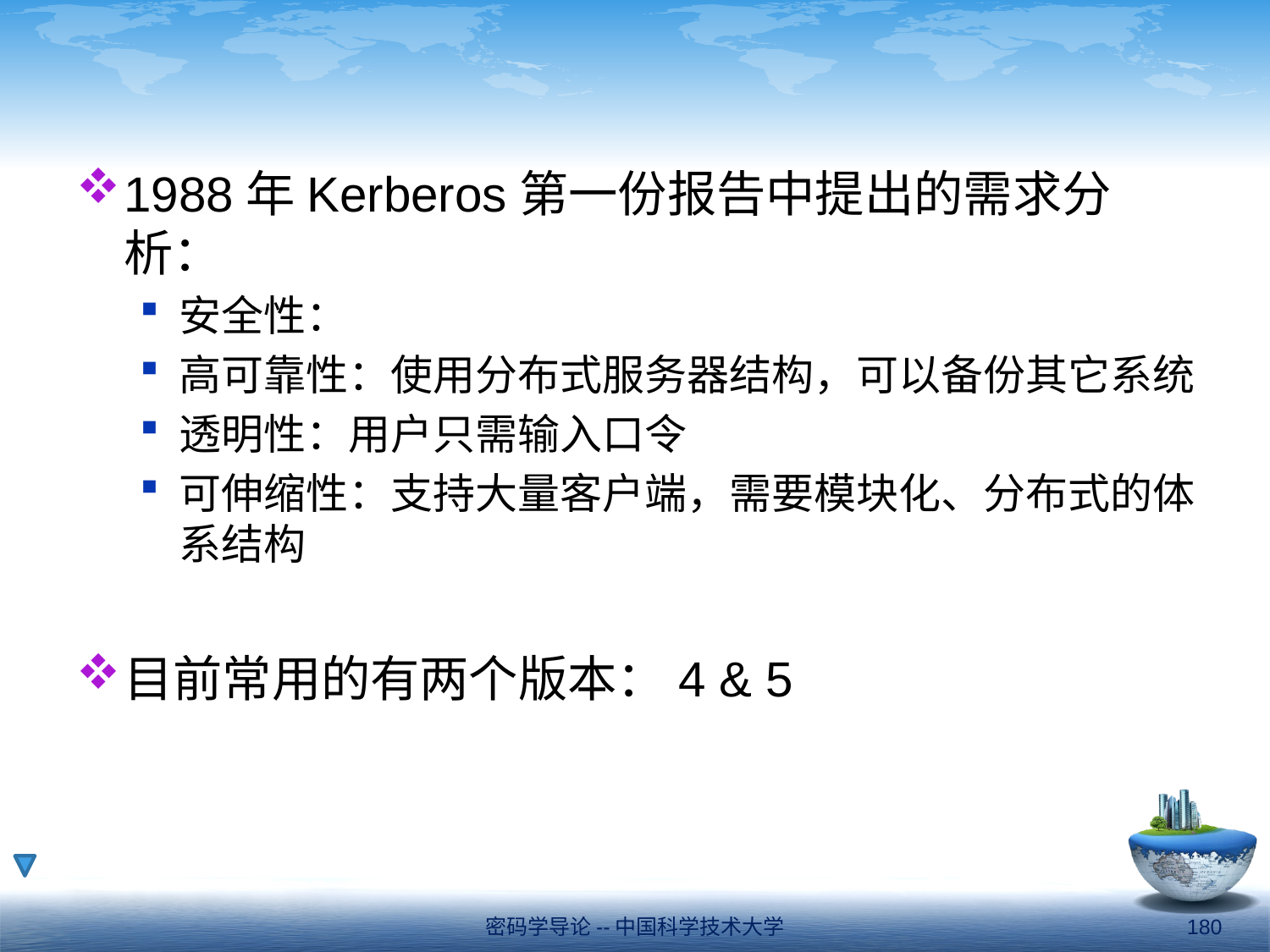

#
1988年Kerberos第一份报告中提出的需求分析：
安全性：
高可靠性：使用分布式服务器结构，可以备份其它系统
透明性：用户只需输入口令
可伸缩性：支持大量客户端，需要模块化、分布式的体系结构

目前常用的有两个版本：4 & 5

密码学导论--中国科学技术大学
180